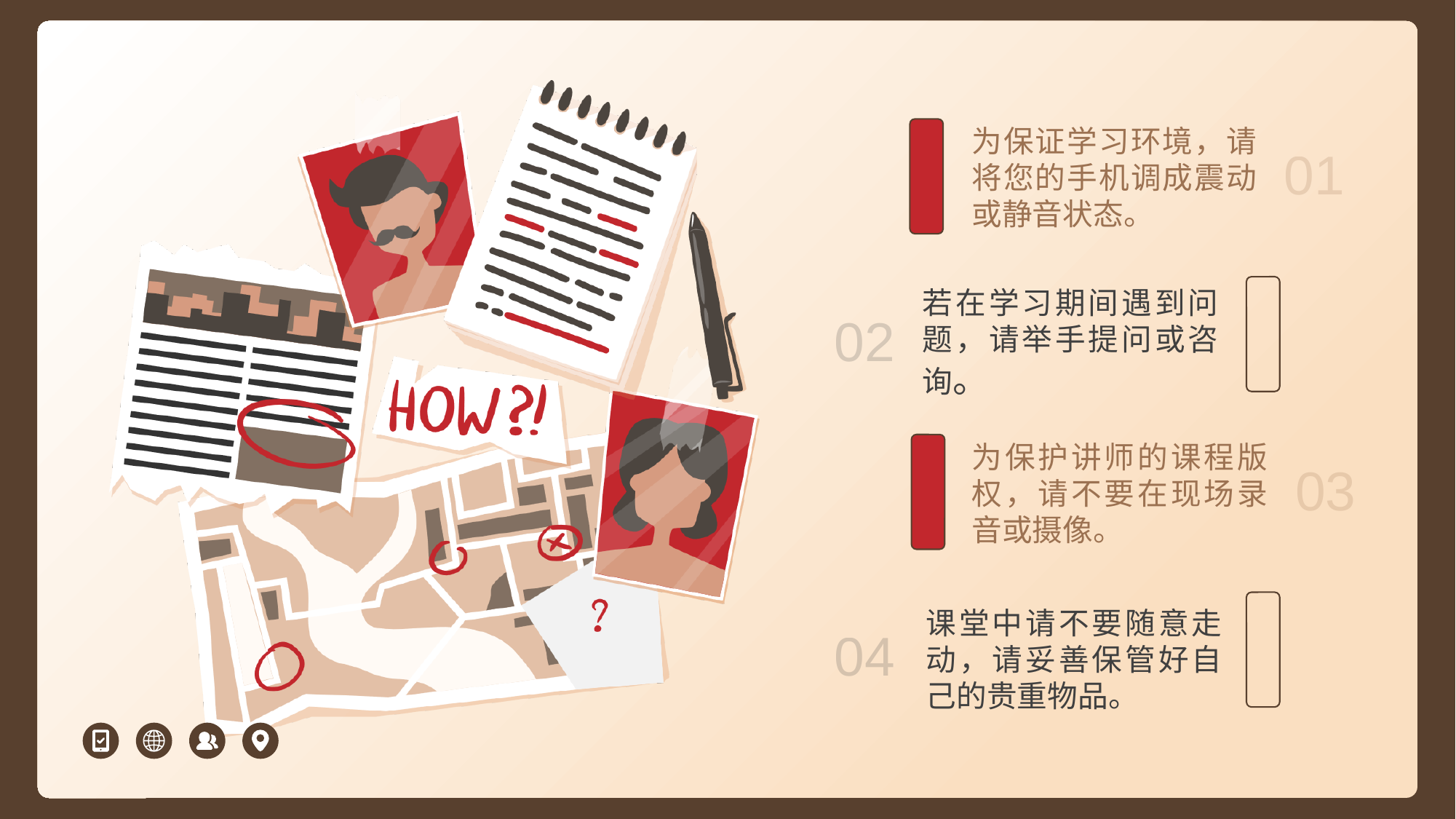

为保证学习环境，请将您的手机调成震动或静音状态。
01
若在学习期间遇到问题，请举手提问或咨询。
02
为保护讲师的课程版权，请不要在现场录音或摄像。
03
课堂中请不要随意走动，请妥善保管好自己的贵重物品。
04